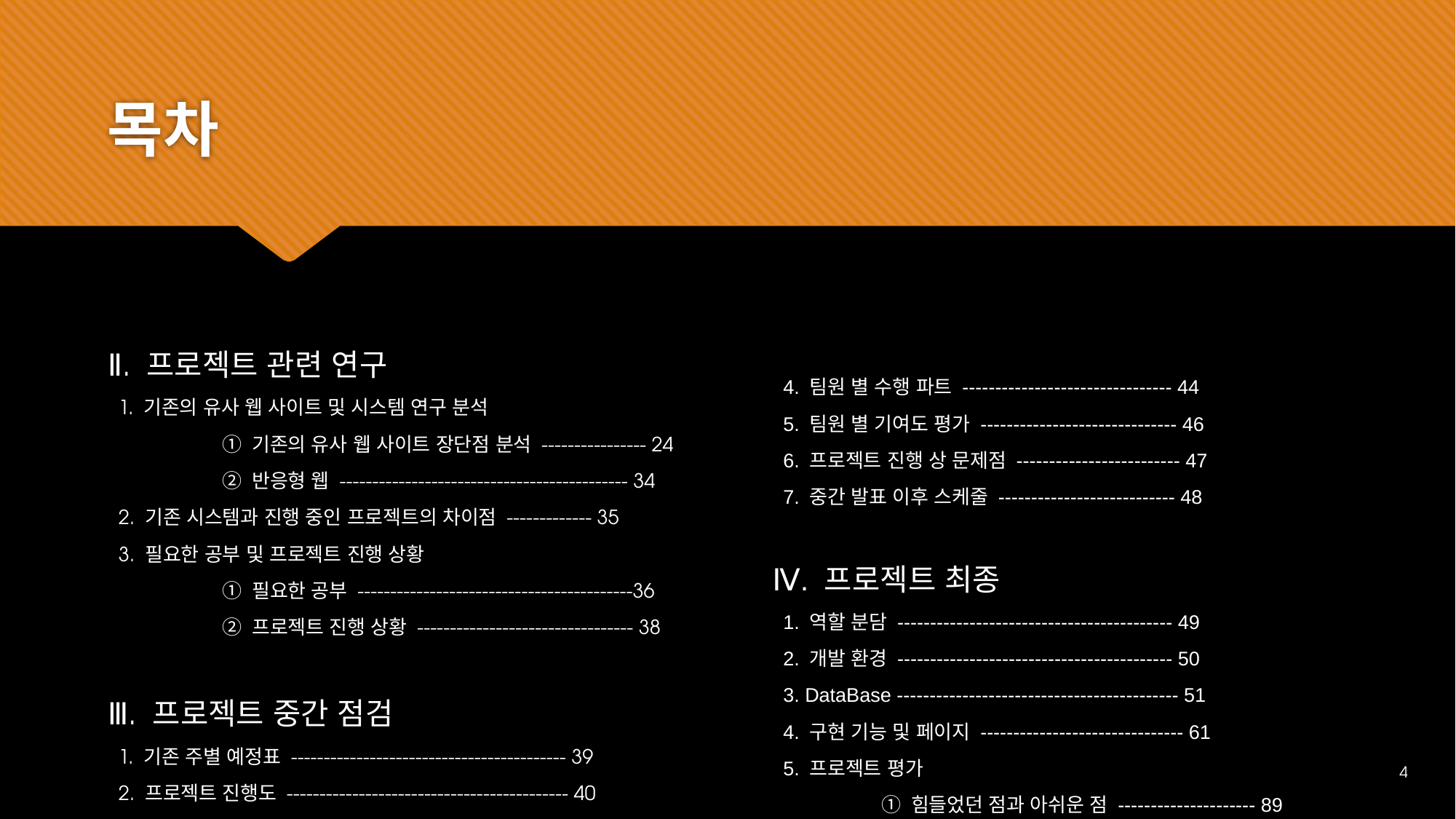

# 목차

  4. 팀원 별 수행 파트 -------------------------------- 44
  5. 팀원 별 기여도 평가 ------------------------------ 46
  6. 프로젝트 진행 상 문제점 ------------------------- 47
  7. 중간 발표 이후 스케줄 --------------------------- 48

Ⅳ. 프로젝트 최종
  1. 역할 분담 ------------------------------------------ 49
  2. 개발 환경 ------------------------------------------ 50
  3. DataBase ------------------------------------------- 51
  4. 구현 기능 및 페이지 ------------------------------- 61
  5. 프로젝트 평가
	① 힘들었던 점과 아쉬운 점 --------------------- 89
	② 프로젝트 자체 평가 및 팀원 별 총 기여도 --- 91

Ⅱ. 프로젝트 관련 연구
  1. 기존의 유사 웹 사이트 및 시스템 연구 분석
	 ① 기존의 유사 웹 사이트 장단점 분석 ---------------- 24
	 ② 반응형 웹 -------------------------------------------- 34
  2. 기존 시스템과 진행 중인 프로젝트의 차이점 ------------- 35
  3. 필요한 공부 및 프로젝트 진행 상황
	 ① 필요한 공부 ------------------------------------------36
	 ② 프로젝트 진행 상황 --------------------------------- 38

Ⅲ. 프로젝트 중간 점검
  1. 기존 주별 예정표 ------------------------------------------ 39
  2. 프로젝트 진행도 ------------------------------------------- 40
  3. 변동 사항 -------------------------------------------------- 42

4